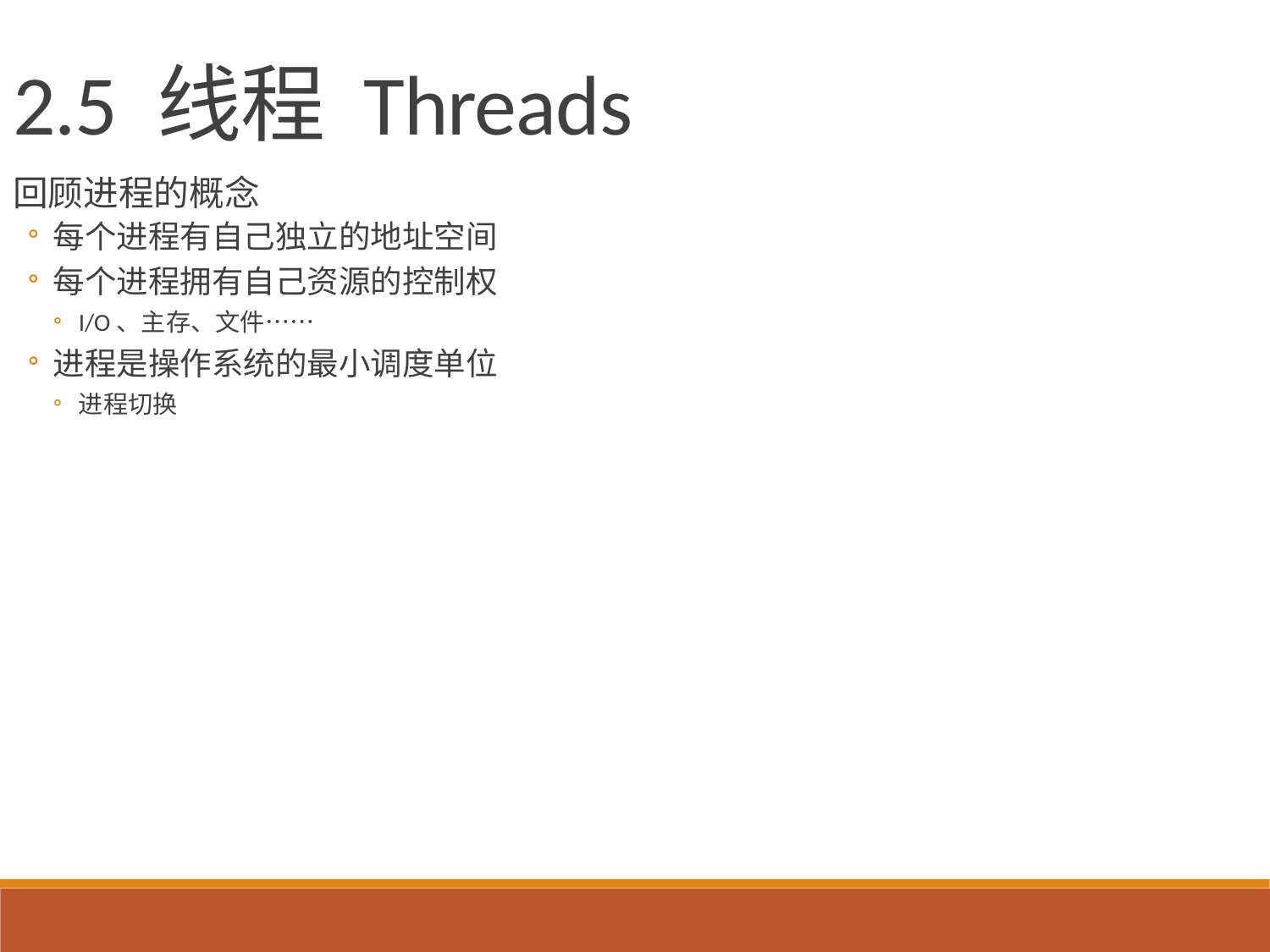

2.5 线程 Threads
回顾进程的概念
每个进程有自己独立的地址空间
每个进程拥有自己资源的控制权
I/O、主存、文件……
进程是操作系统的最小调度单位
进程切换